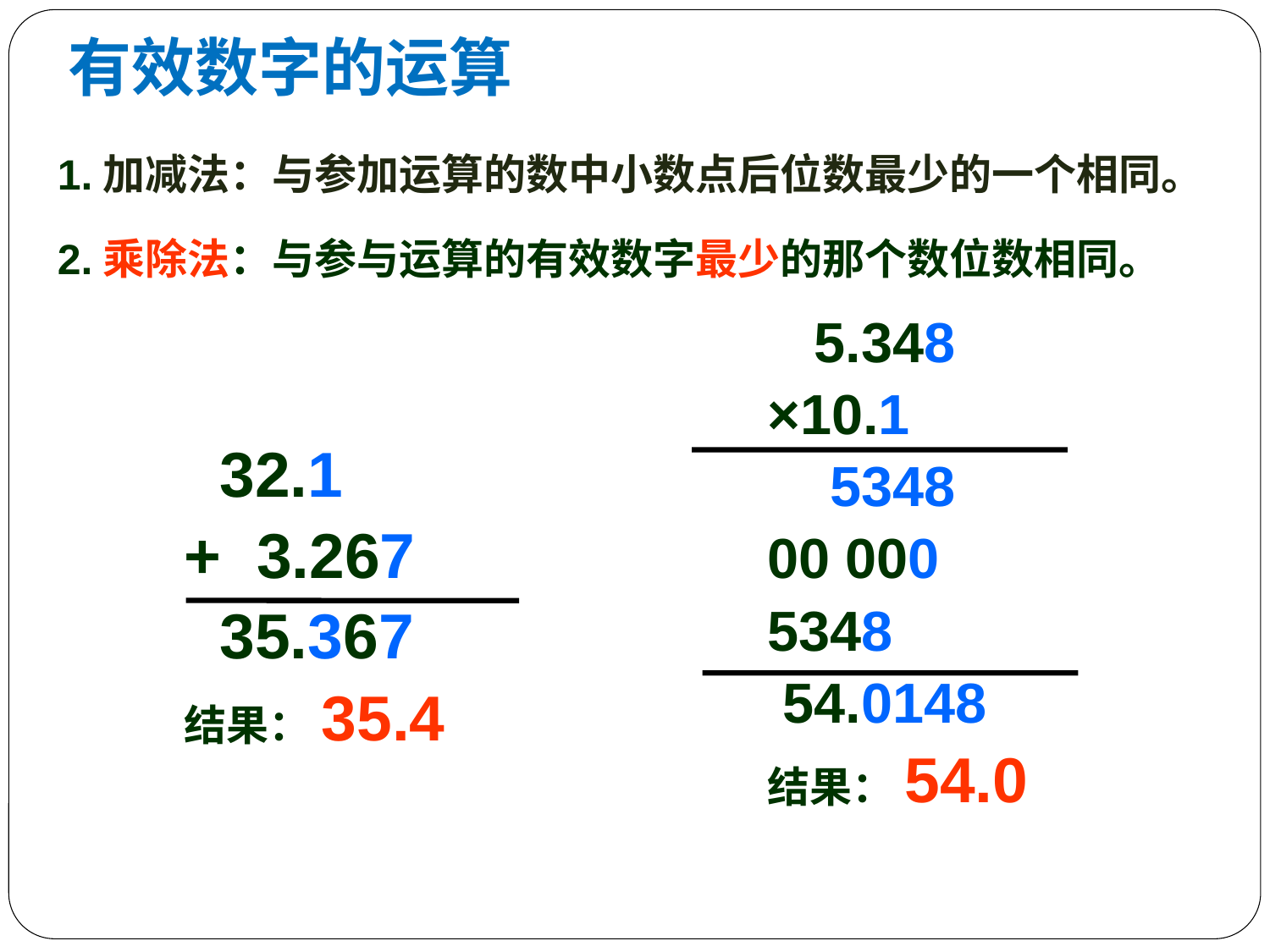

有效数字的运算
1.加减法：与参加运算的数中小数点后位数最少的一个相同。
2.乘除法：与参与运算的有效数字最少的那个数位数相同。
   5.348
×10.1
    5348
00 000
5348
 54.0148
结果：54.0

  32.1
+  3.267
  35.367
结果：35.4